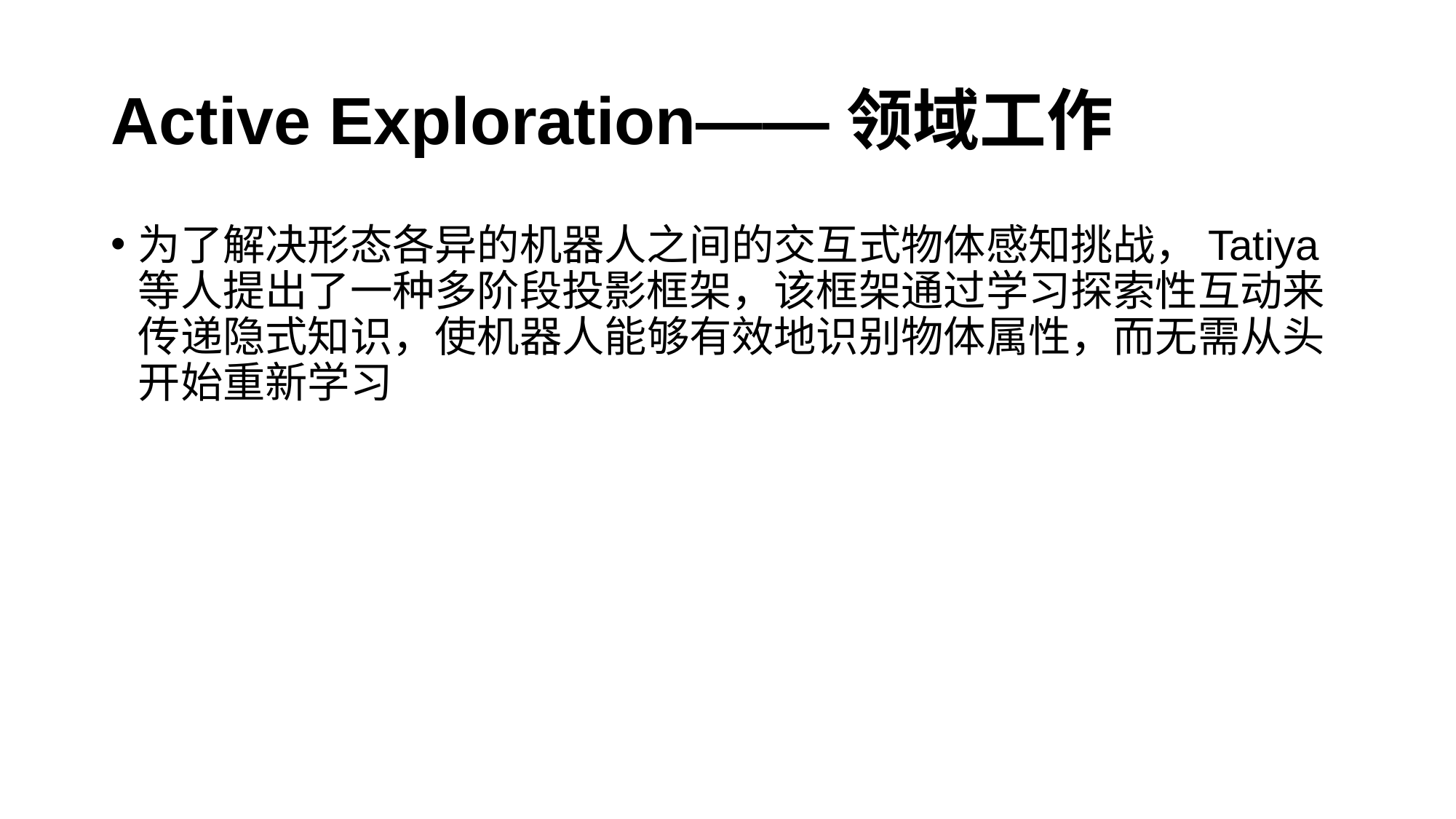

# Active Exploration——领域工作
为了解决形态各异的机器人之间的交互式物体感知挑战，Tatiya 等人提出了一种多阶段投影框架，该框架通过学习探索性互动来传递隐式知识，使机器人能够有效地识别物体属性，而无需从头开始重新学习